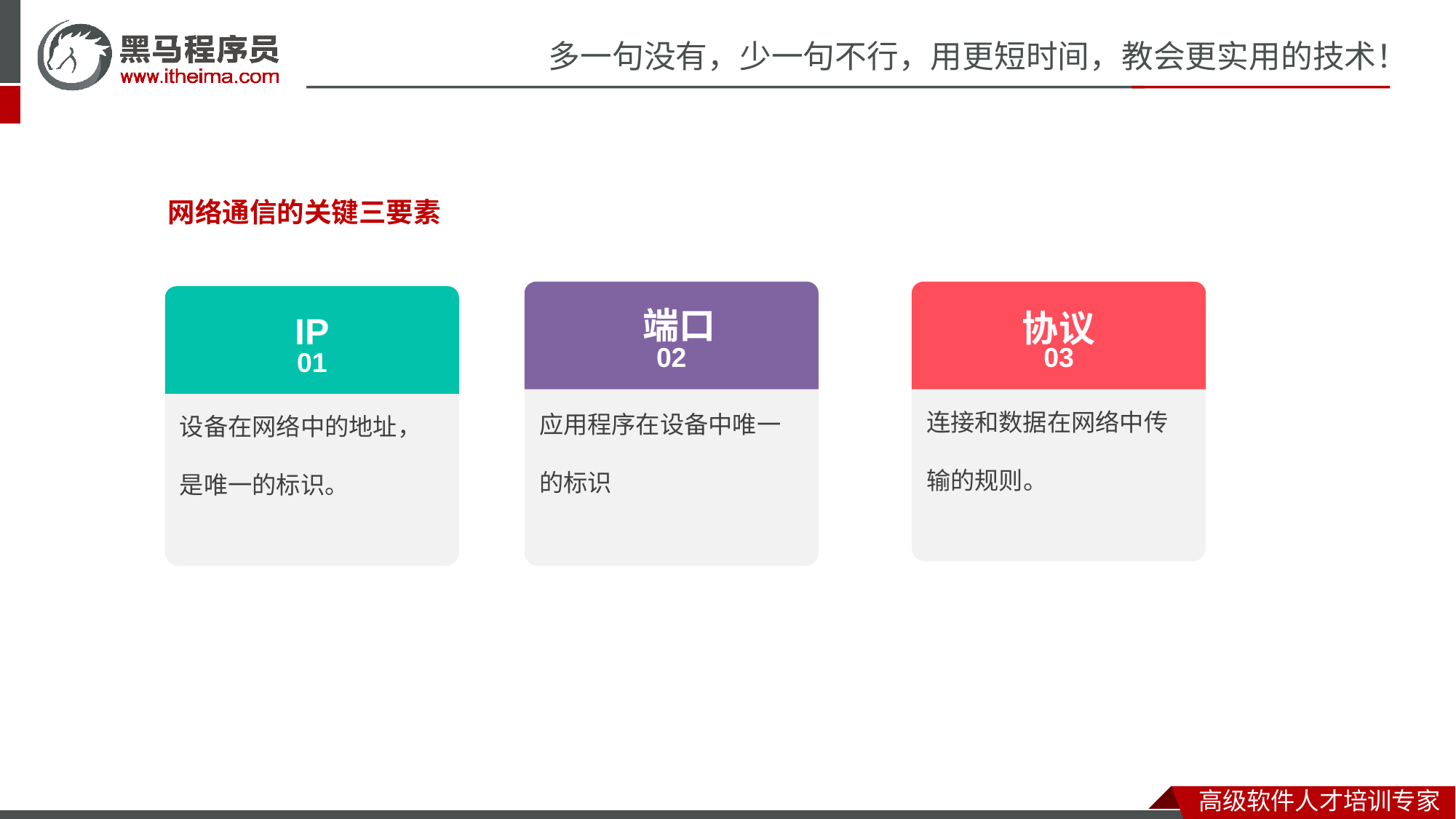

网络通信的关键三要素

应用程序在设备中唯一的标识

02

连接和数据在网络中传输的规则。

03

01

设备在网络中的地址，是唯一的标识。
端口
协议
IP